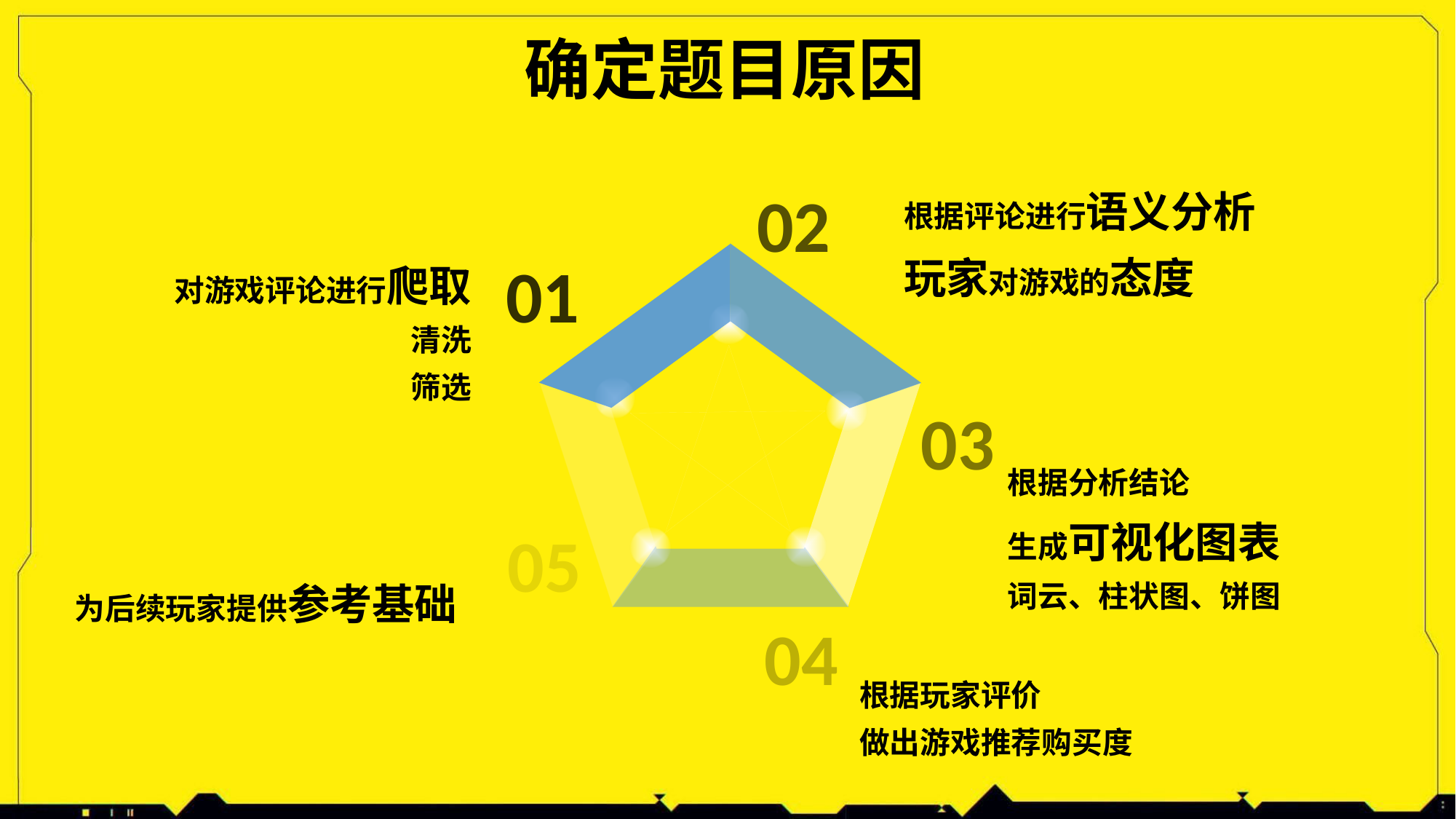

确定题目原因
根据评论进行语义分析
玩家对游戏的态度
02
对游戏评论进行爬取
	清洗
筛选

01

03
根据分析结论
生成可视化图表
词云、柱状图、饼图

05

为后续玩家提供参考基础
04
根据玩家评价
做出游戏推荐购买度